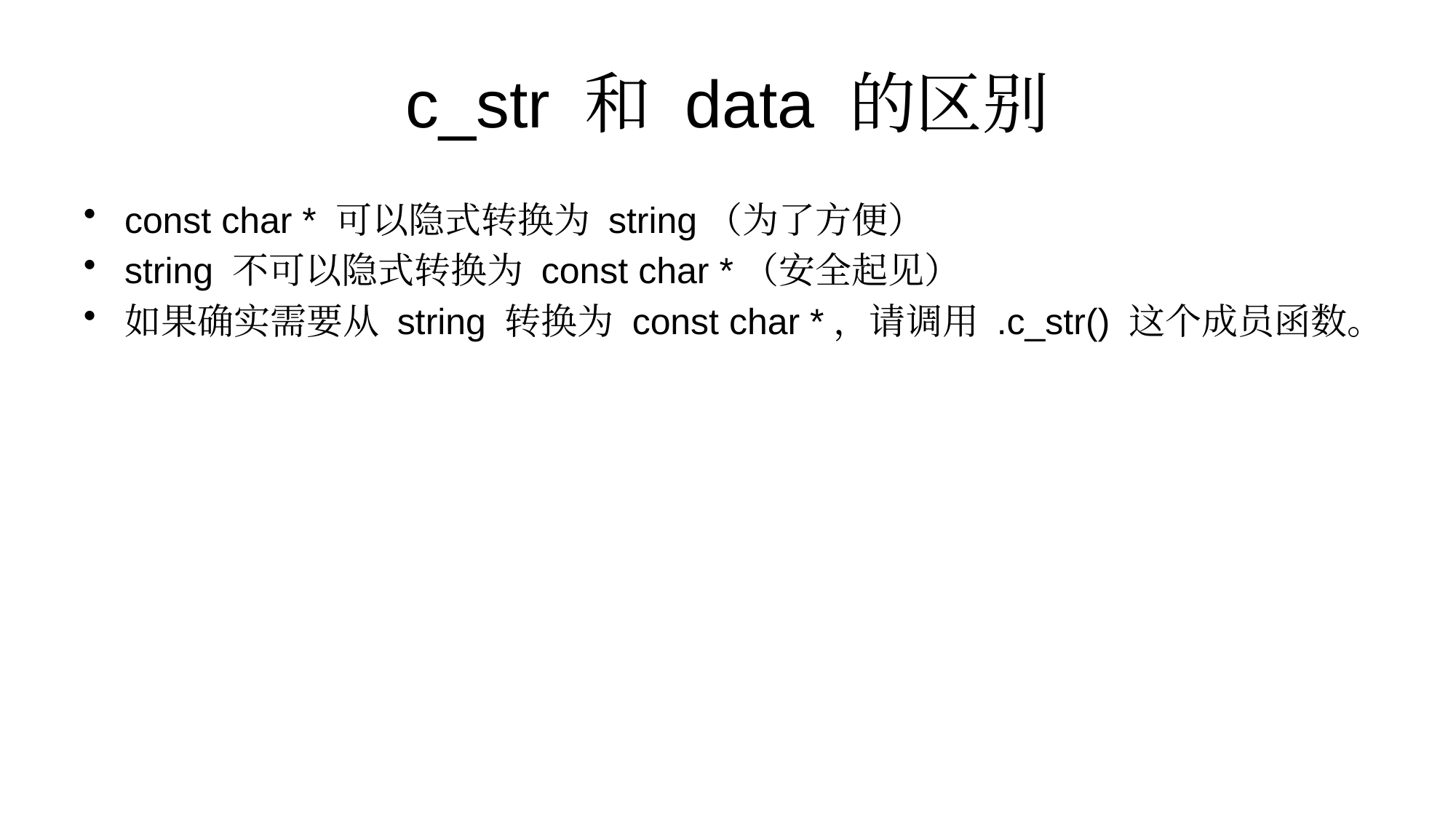

# c_str 和 data 的区别
const char * 可以隐式转换为 string（为了方便）
string 不可以隐式转换为 const char *（安全起见）
如果确实需要从 string 转换为 const char *，请调用 .c_str() 这个成员函数。